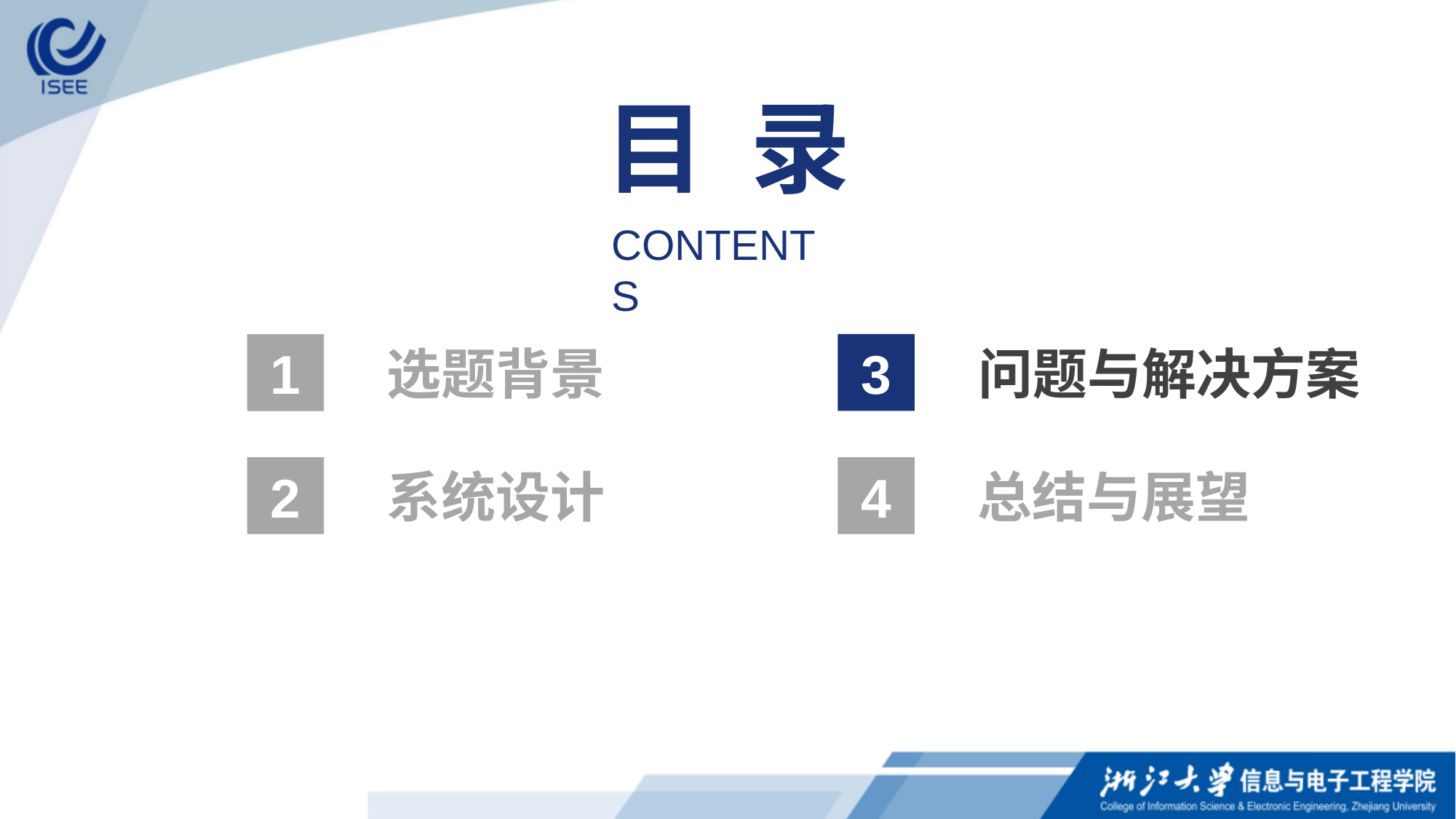

目  录
CONTENTS
问题与解决方案
3
选题背景
1
系统设计
总结与展望
2
4